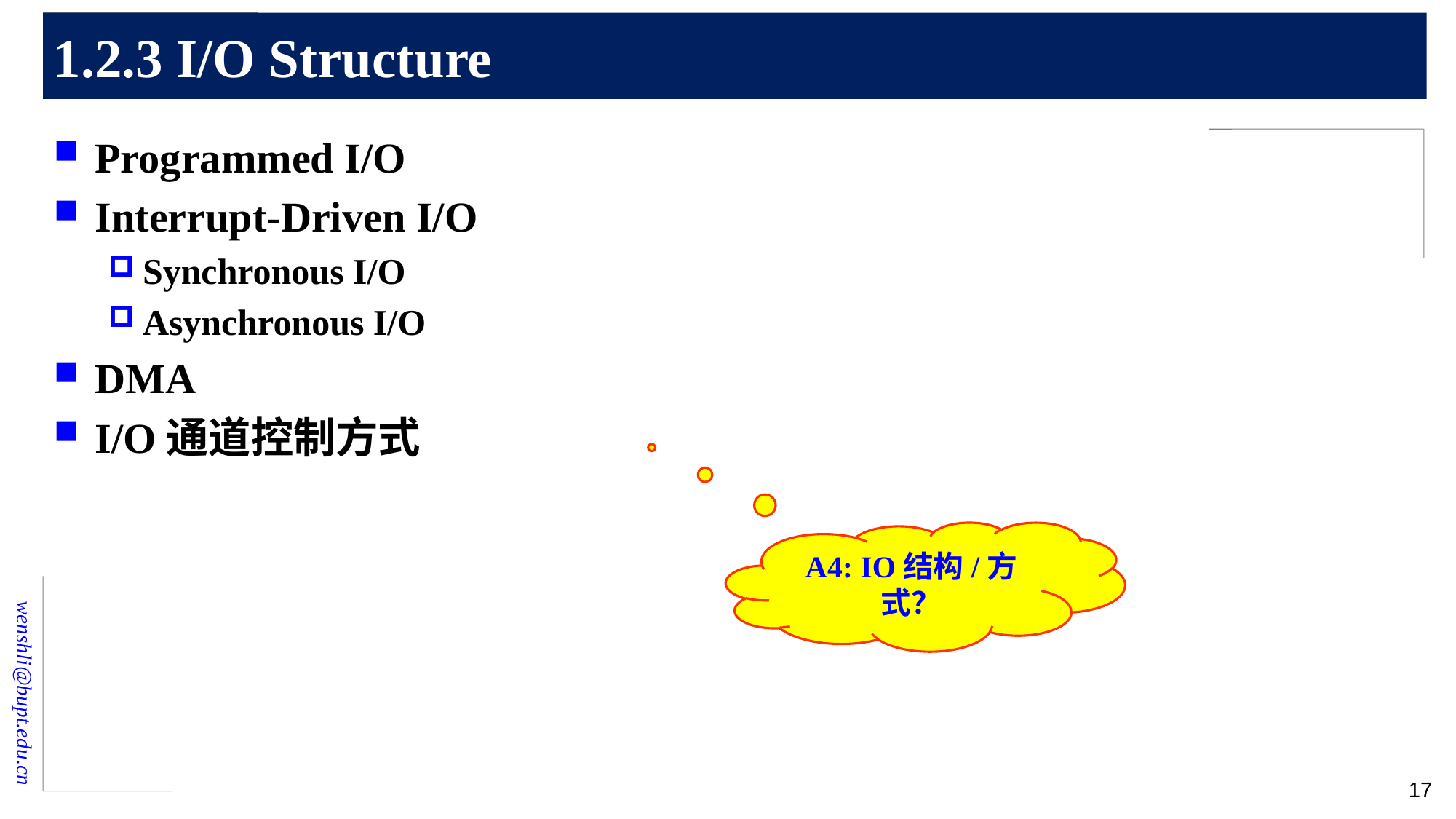

# 1.2.3 I/O Structure
Programmed I/O
Interrupt-Driven I/O
Synchronous I/O
Asynchronous I/O
DMA
I/O通道控制方式

A4: IO结构/方式？
17